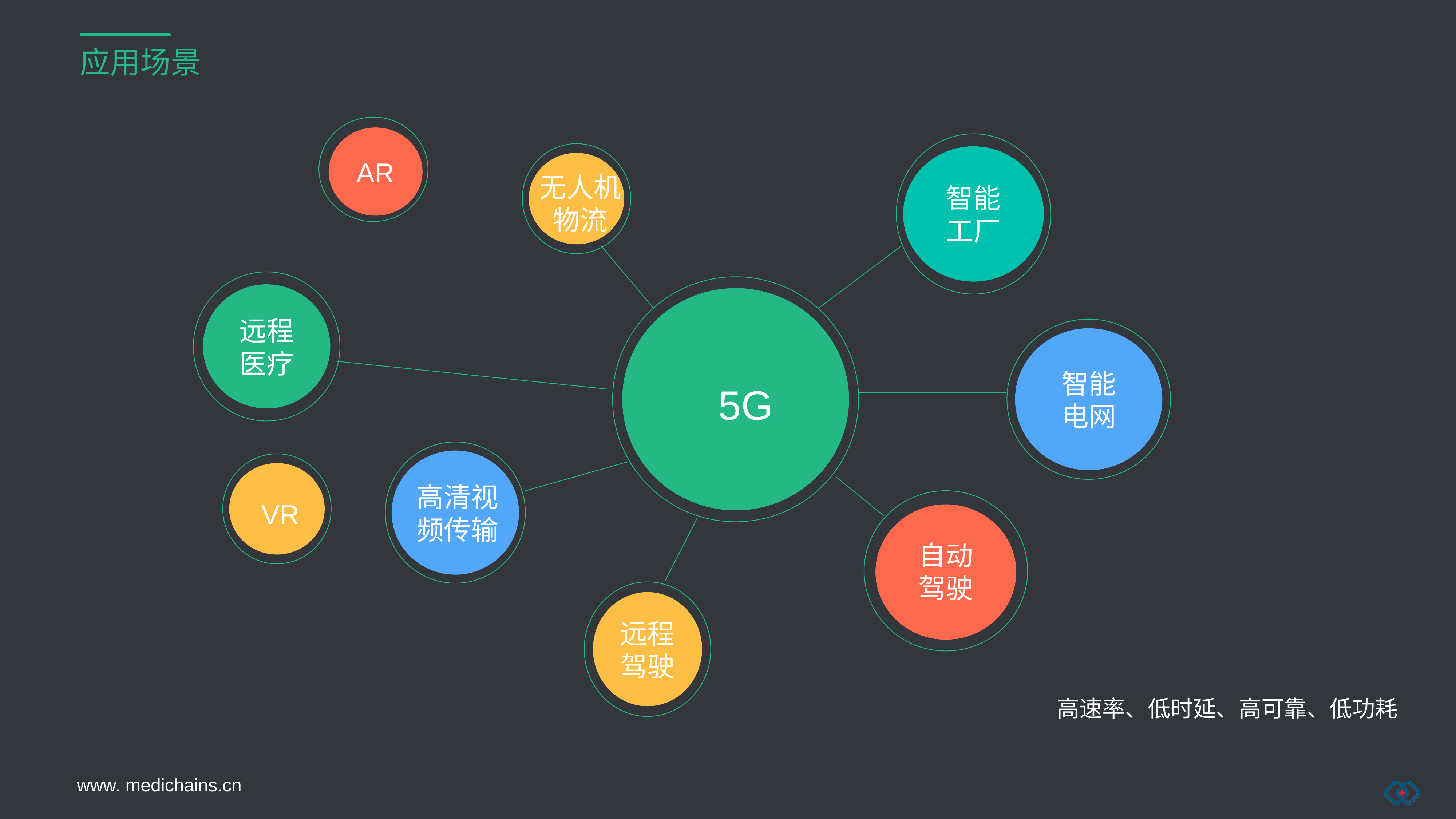

应用场景

AR
无人机物流
智能工厂

远程
医疗

智能电网
5G

高清视频传输

VR

自动驾驶

远程驾驶
高速率、低时延、高可靠、低功耗